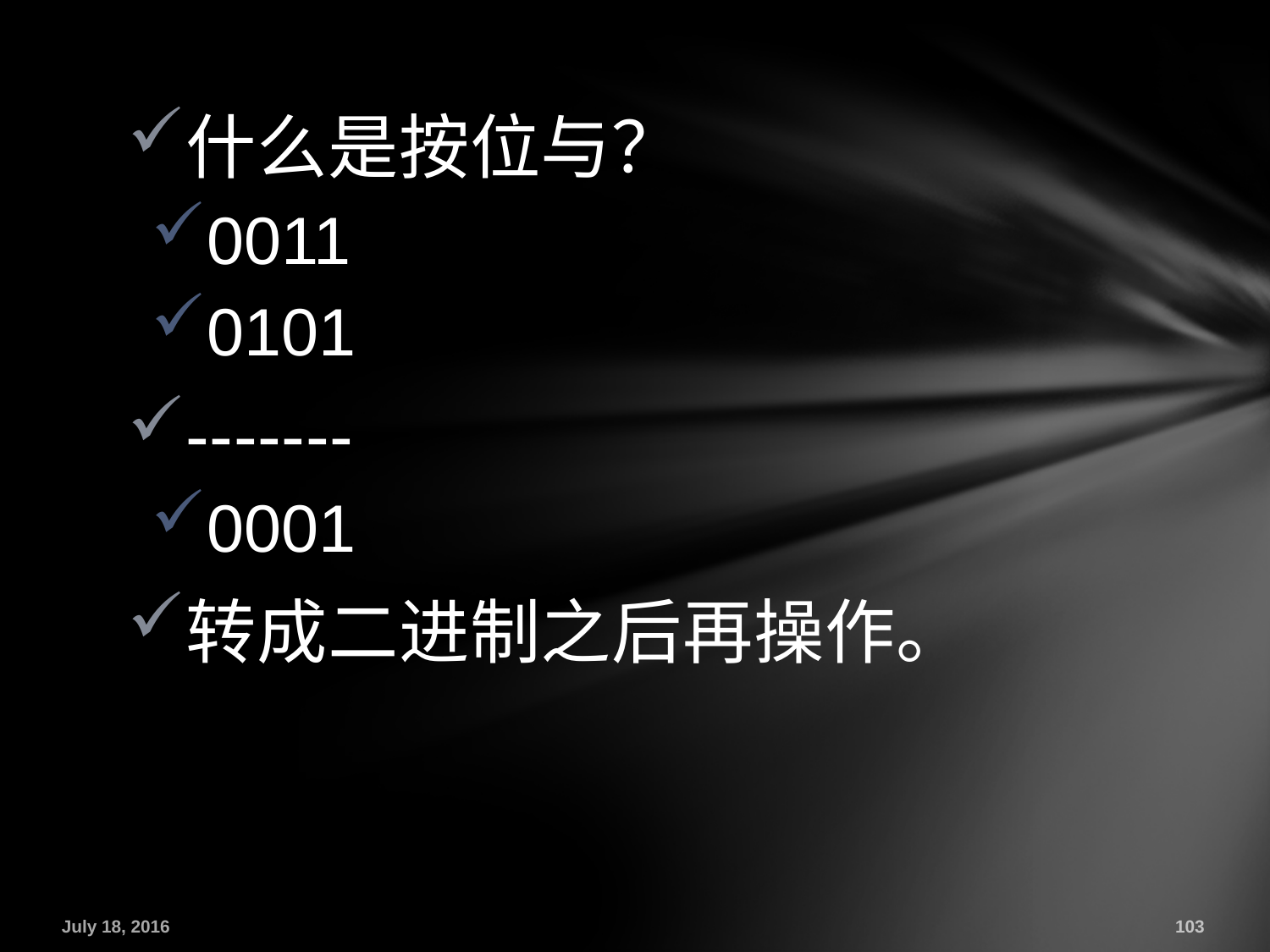

什么是按位与？
0011
0101
-------
0001
转成二进制之后再操作。
July 18, 2016

103